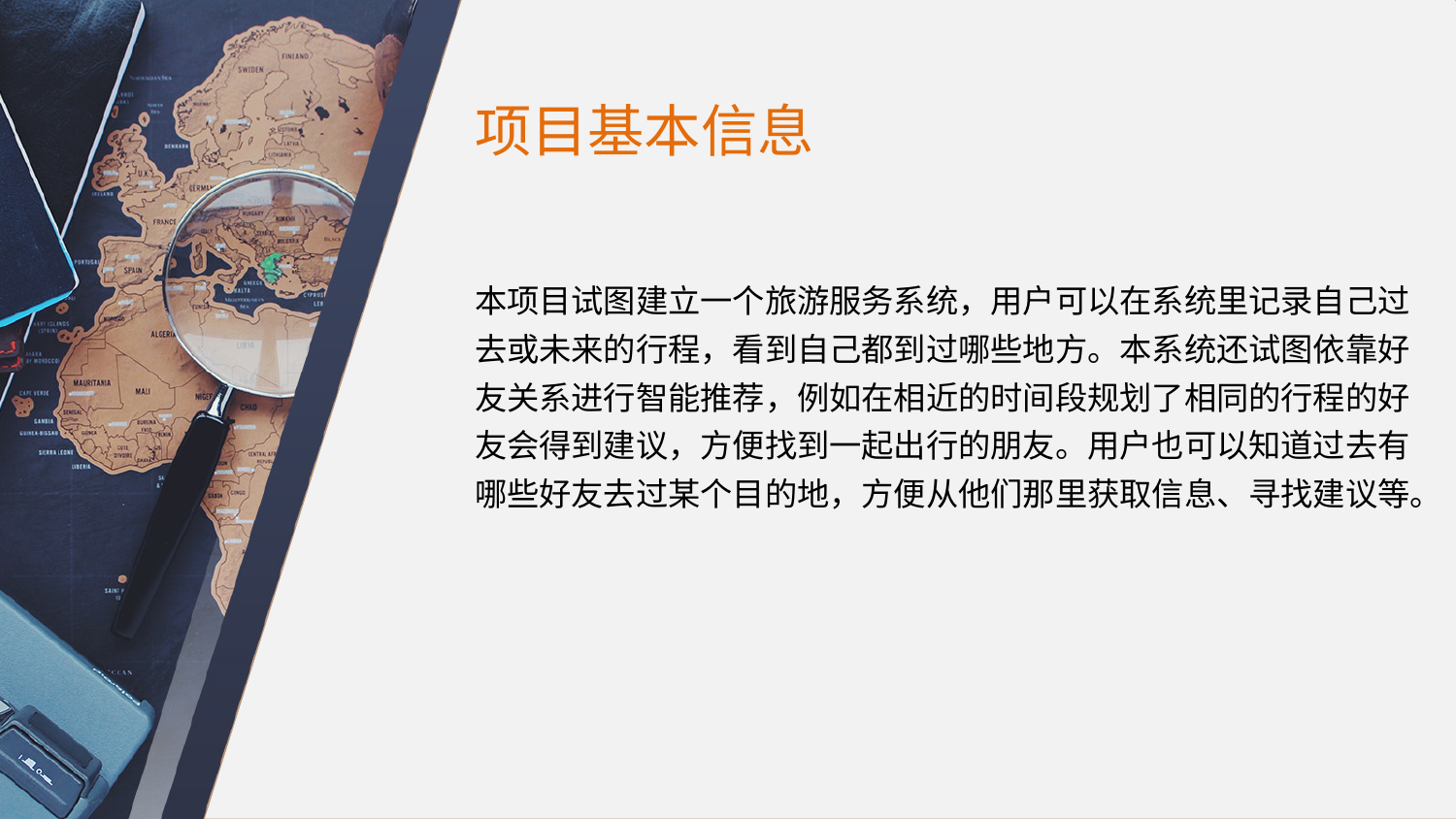

# 项目基本信息
本项目试图建立一个旅游服务系统，用户可以在系统里记录自己过去或未来的行程，看到自己都到过哪些地方。本系统还试图依靠好友关系进行智能推荐，例如在相近的时间段规划了相同的行程的好友会得到建议，方便找到一起出行的朋友。用户也可以知道过去有哪些好友去过某个目的地，方便从他们那里获取信息、寻找建议等。